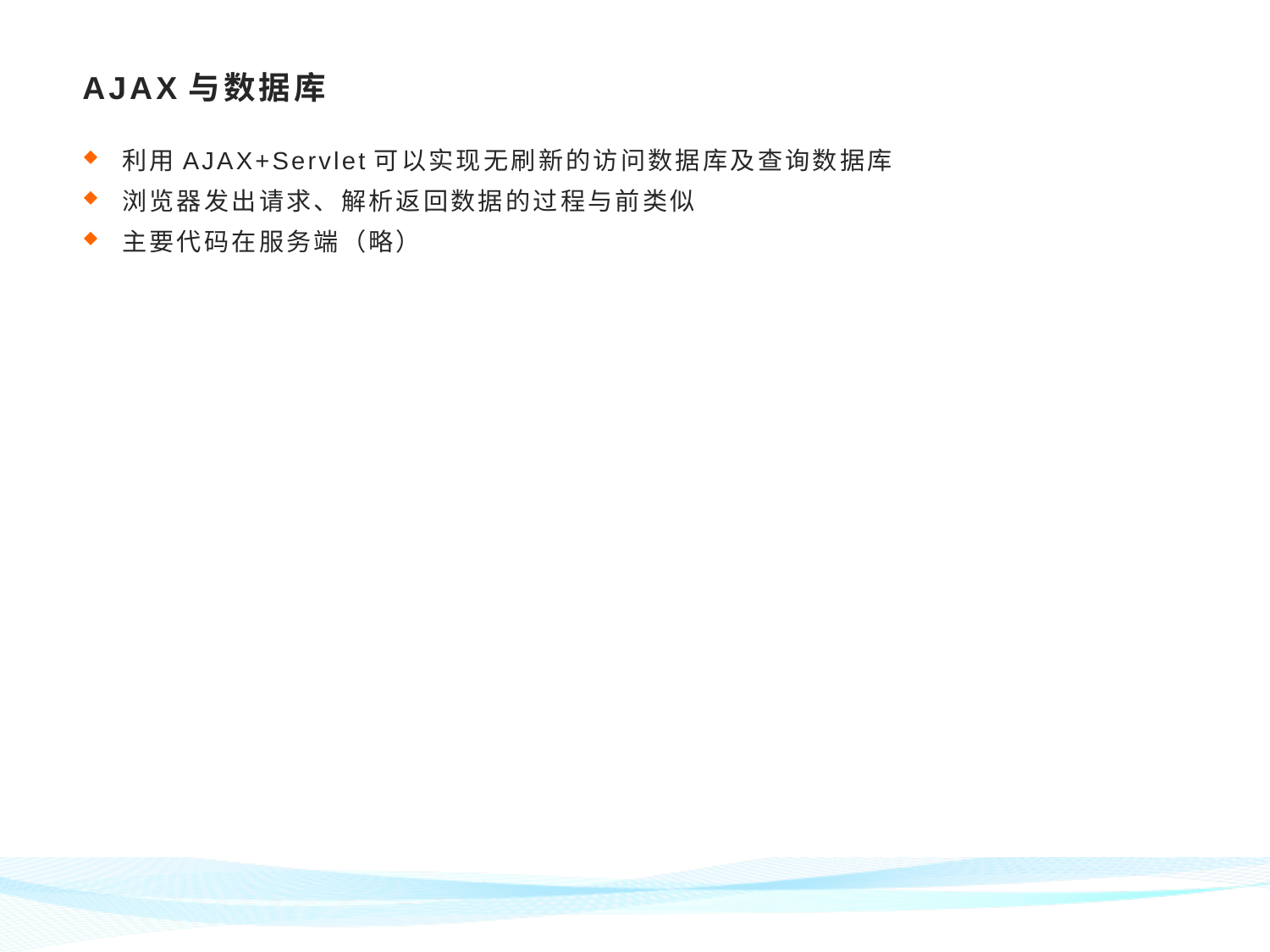

# AJAX与数据库
利用AJAX+Servlet可以实现无刷新的访问数据库及查询数据库
浏览器发出请求、解析返回数据的过程与前类似
主要代码在服务端（略）
231